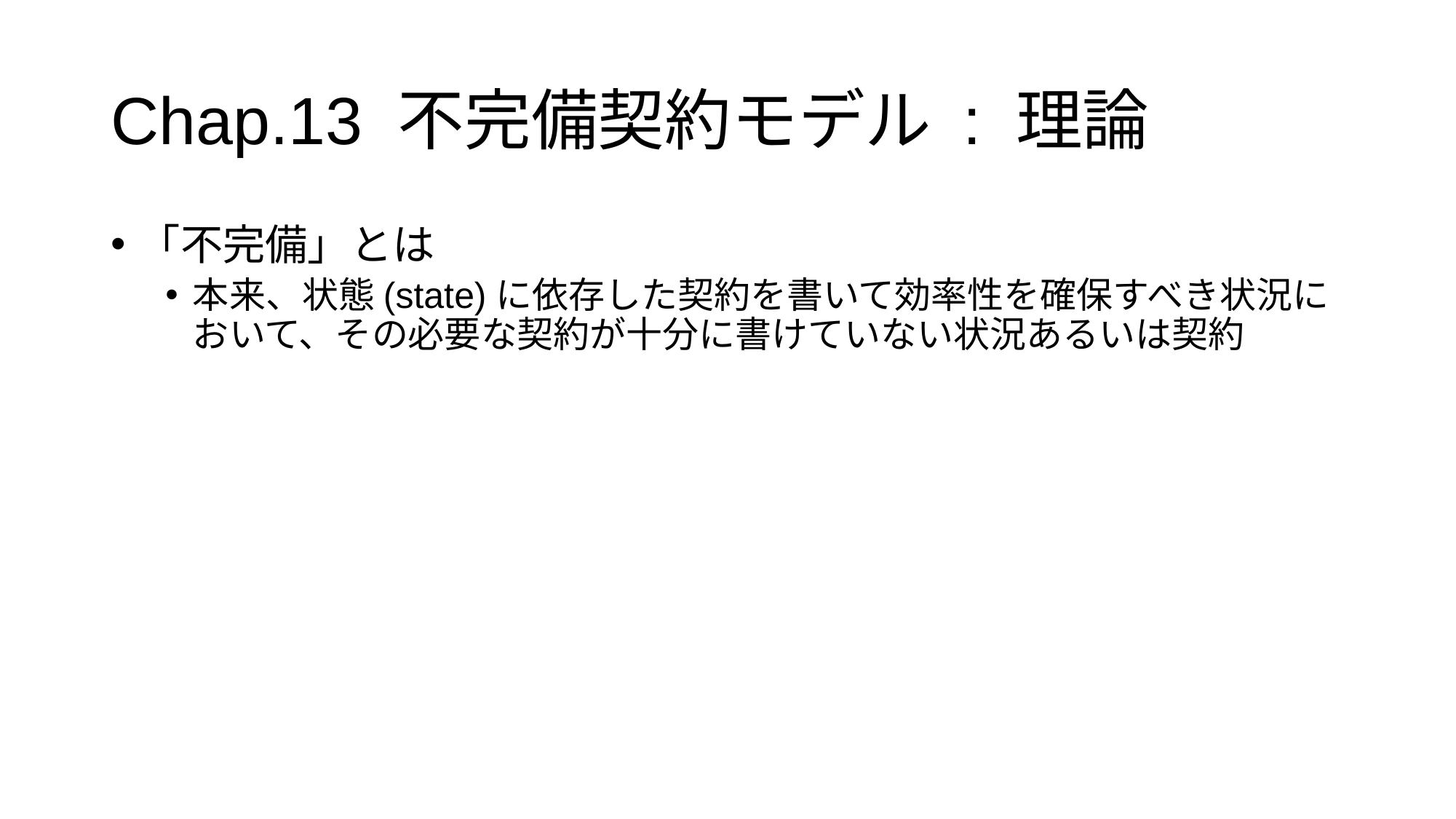

# Chap.13 不完備契約モデル : 理論
「不完備」とは
本来、状態(state)に依存した契約を書いて効率性を確保すべき状況において、その必要な契約が十分に書けていない状況あるいは契約